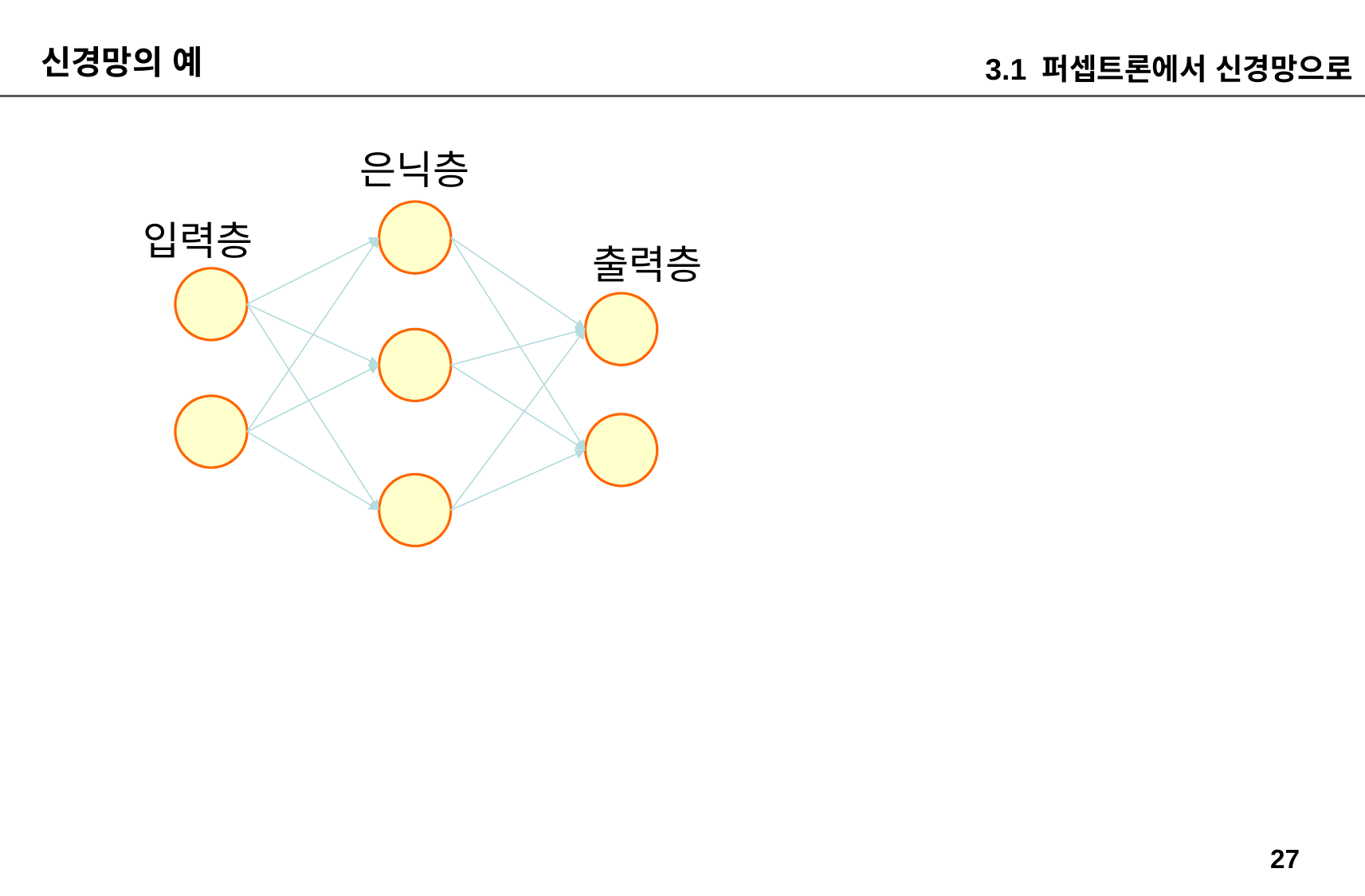

신경망의 예
3.1 퍼셉트론에서 신경망으로
은닉층

입력층
출력층